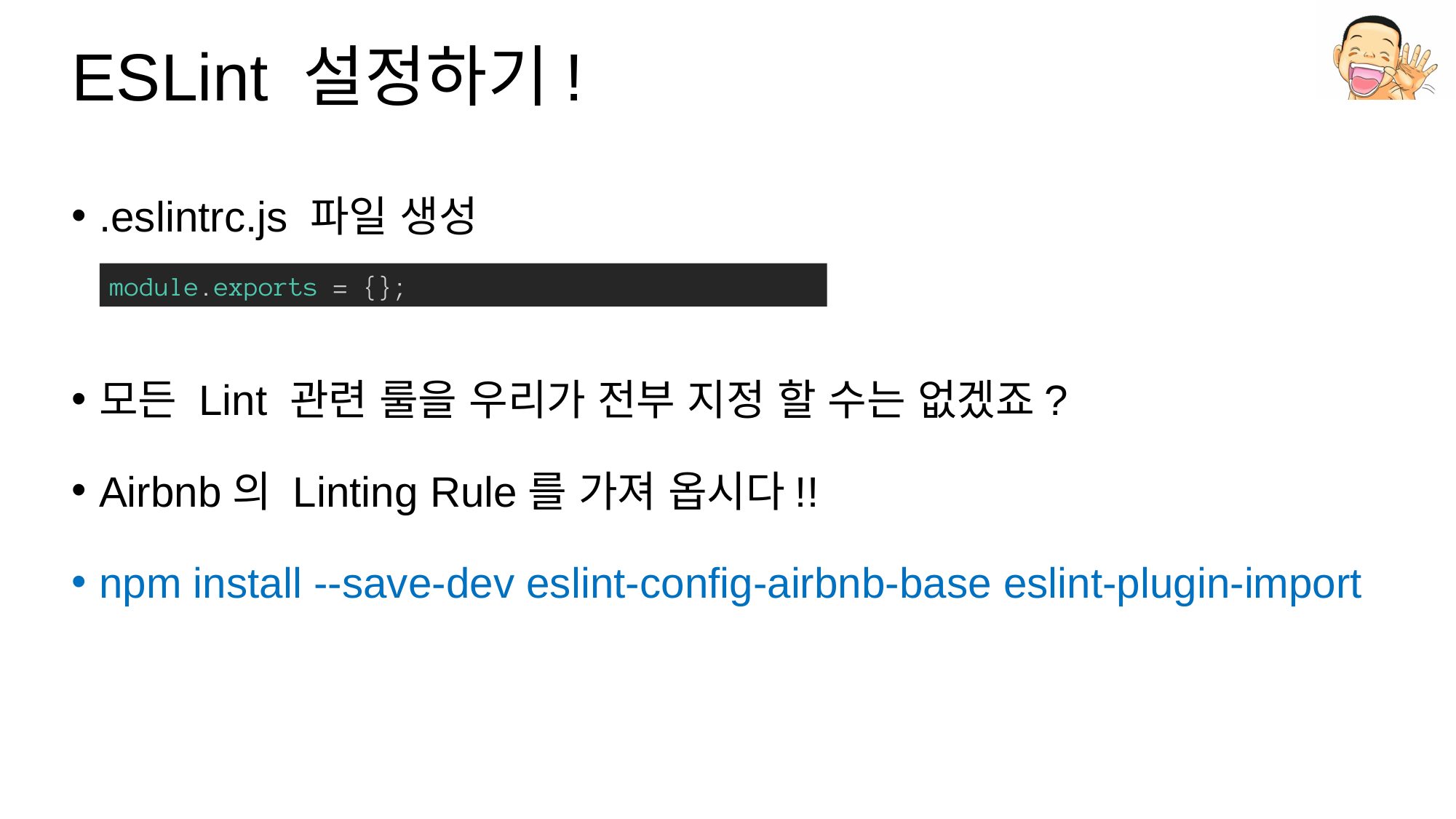

# ESLint 설정하기!
.eslintrc.js 파일 생성

모든 Lint 관련 룰을 우리가 전부 지정 할 수는 없겠죠?
Airbnb의 Linting Rule를 가져 옵시다!!
npm install --save-dev eslint-config-airbnb-base eslint-plugin-import

module.exports = {};